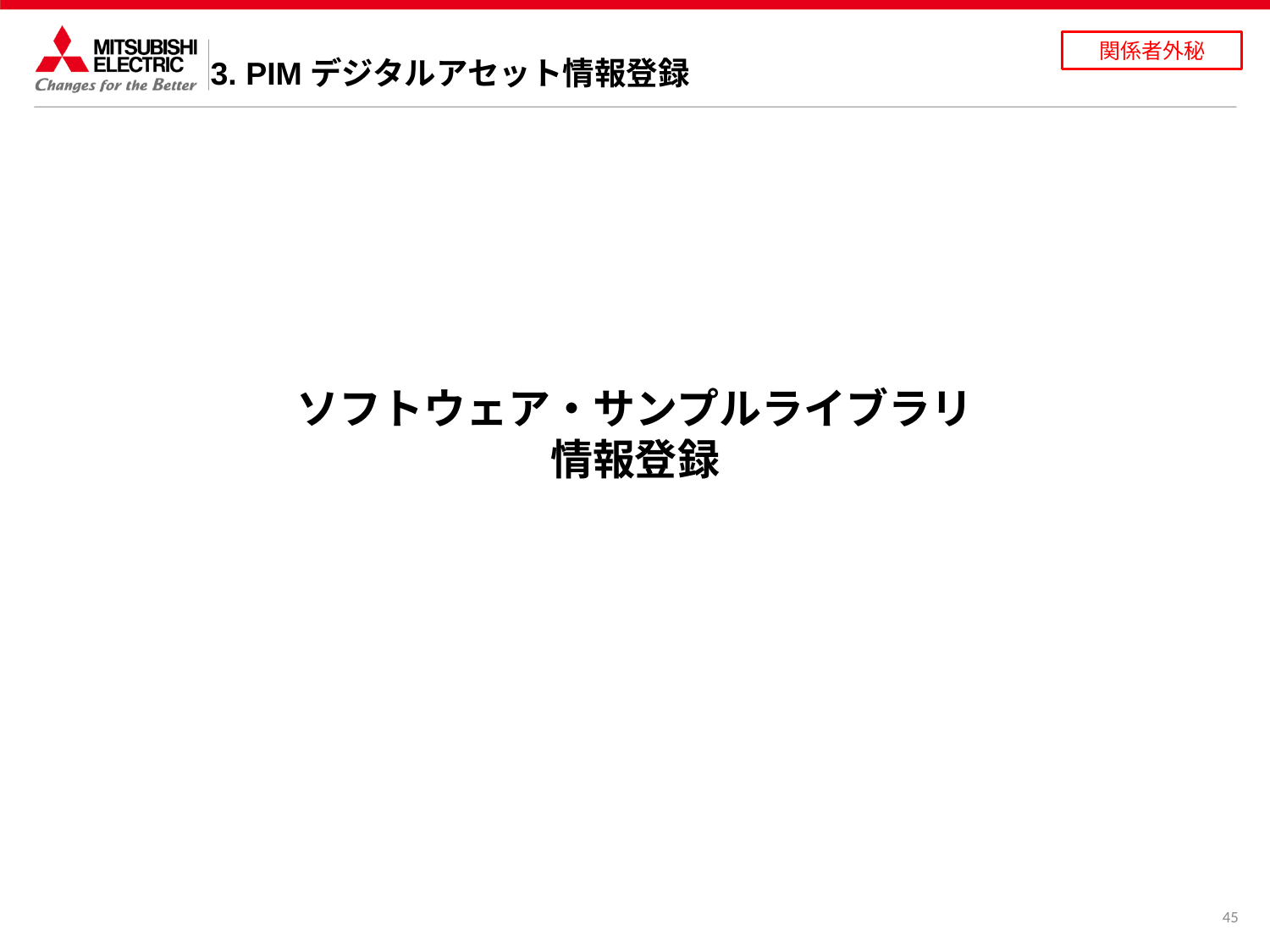

3. PIMデジタルアセット情報登録
# ソフトウェア・サンプルライブラリ 情報登録
45